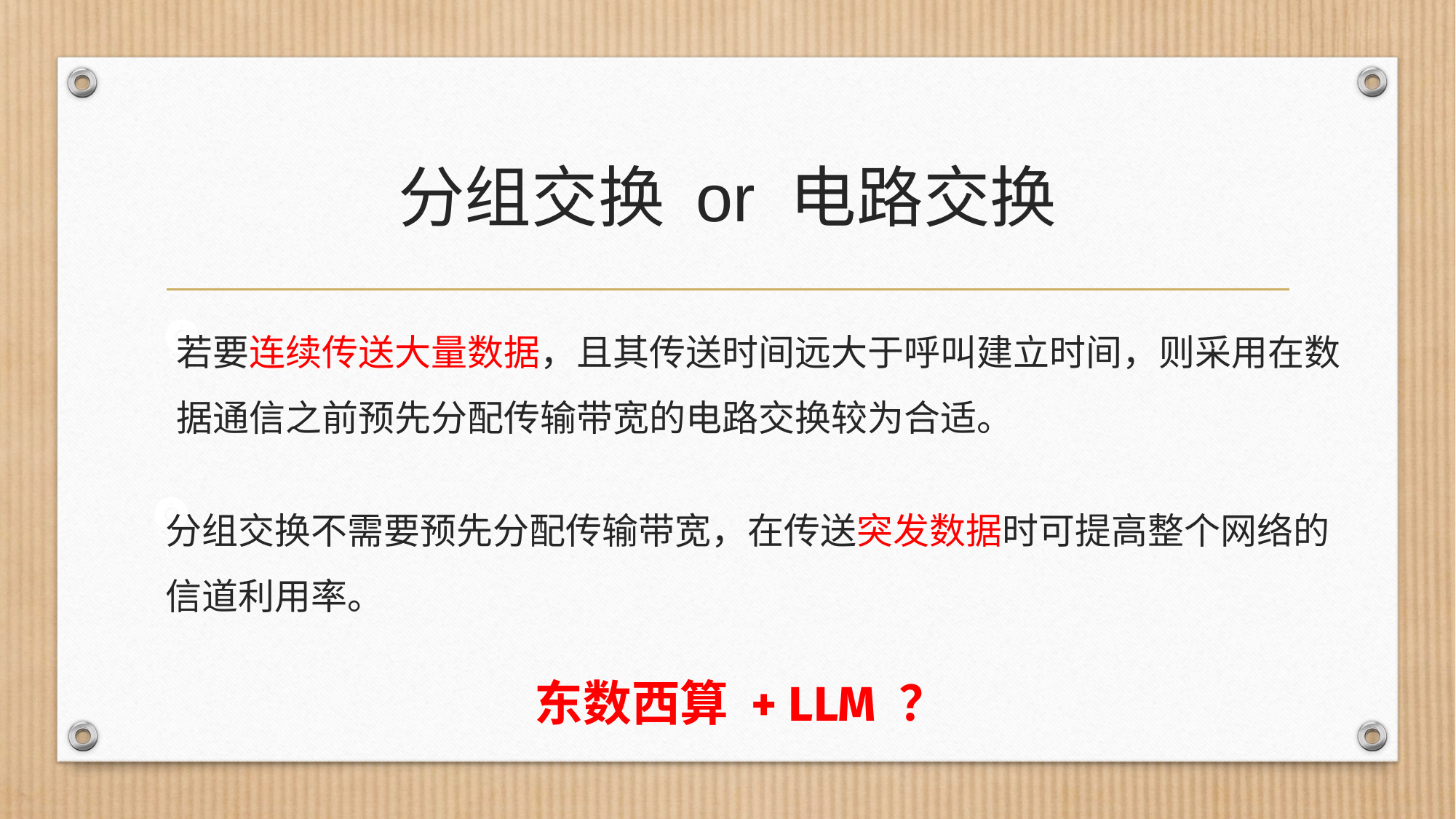

# 分组交换 or 电路交换
若要连续传送大量数据，且其传送时间远大于呼叫建立时间，则采用在数据通信之前预先分配传输带宽的电路交换较为合适。

分组交换不需要预先分配传输带宽，在传送突发数据时可提高整个网络的信道利用率。

东数西算 + LLM ？